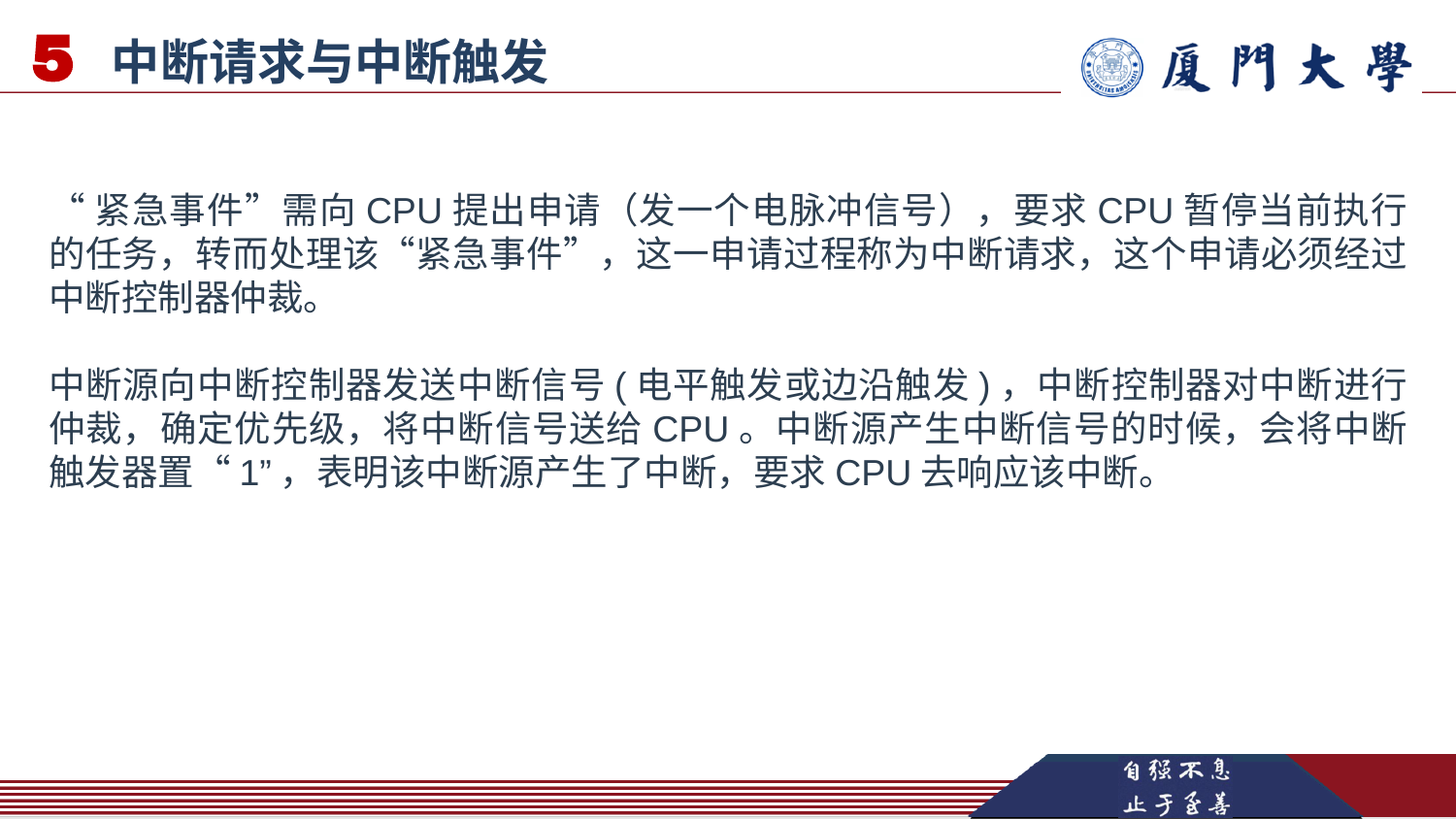

5 中断请求与中断触发
“紧急事件”需向CPU提出申请（发一个电脉冲信号），要求CPU暂停当前执行的任务，转而处理该“紧急事件”，这一申请过程称为中断请求，这个申请必须经过中断控制器仲裁。

中断源向中断控制器发送中断信号(电平触发或边沿触发)，中断控制器对中断进行仲裁，确定优先级，将中断信号送给CPU。中断源产生中断信号的时候，会将中断触发器置“1”，表明该中断源产生了中断，要求CPU去响应该中断。